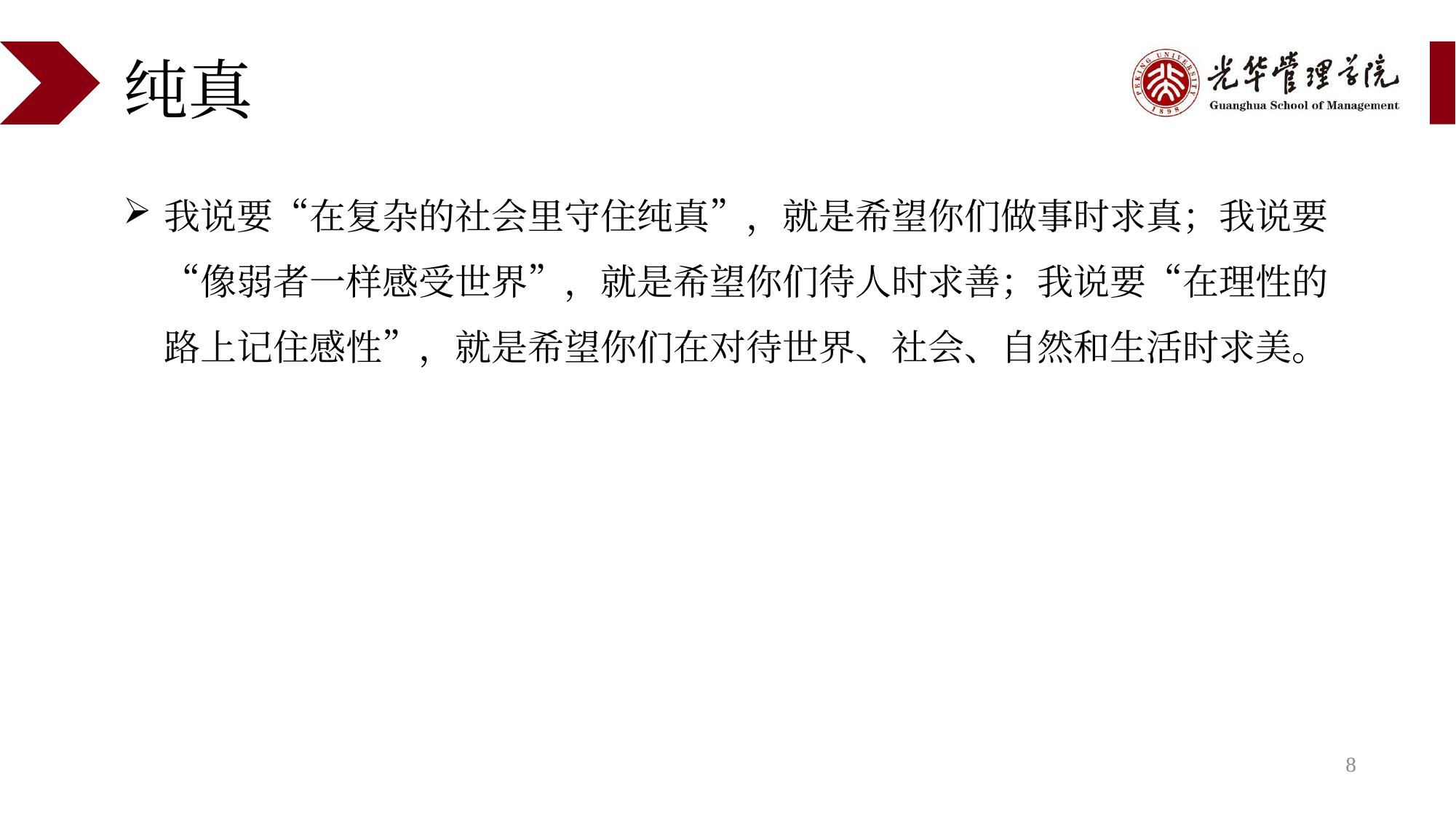

# 纯真
我说要“在复杂的社会里守住纯真”，就是希望你们做事时求真；我说要“像弱者一样感受世界”，就是希望你们待人时求善；我说要“在理性的路上记住感性”，就是希望你们在对待世界、社会、自然和生活时求美。
8